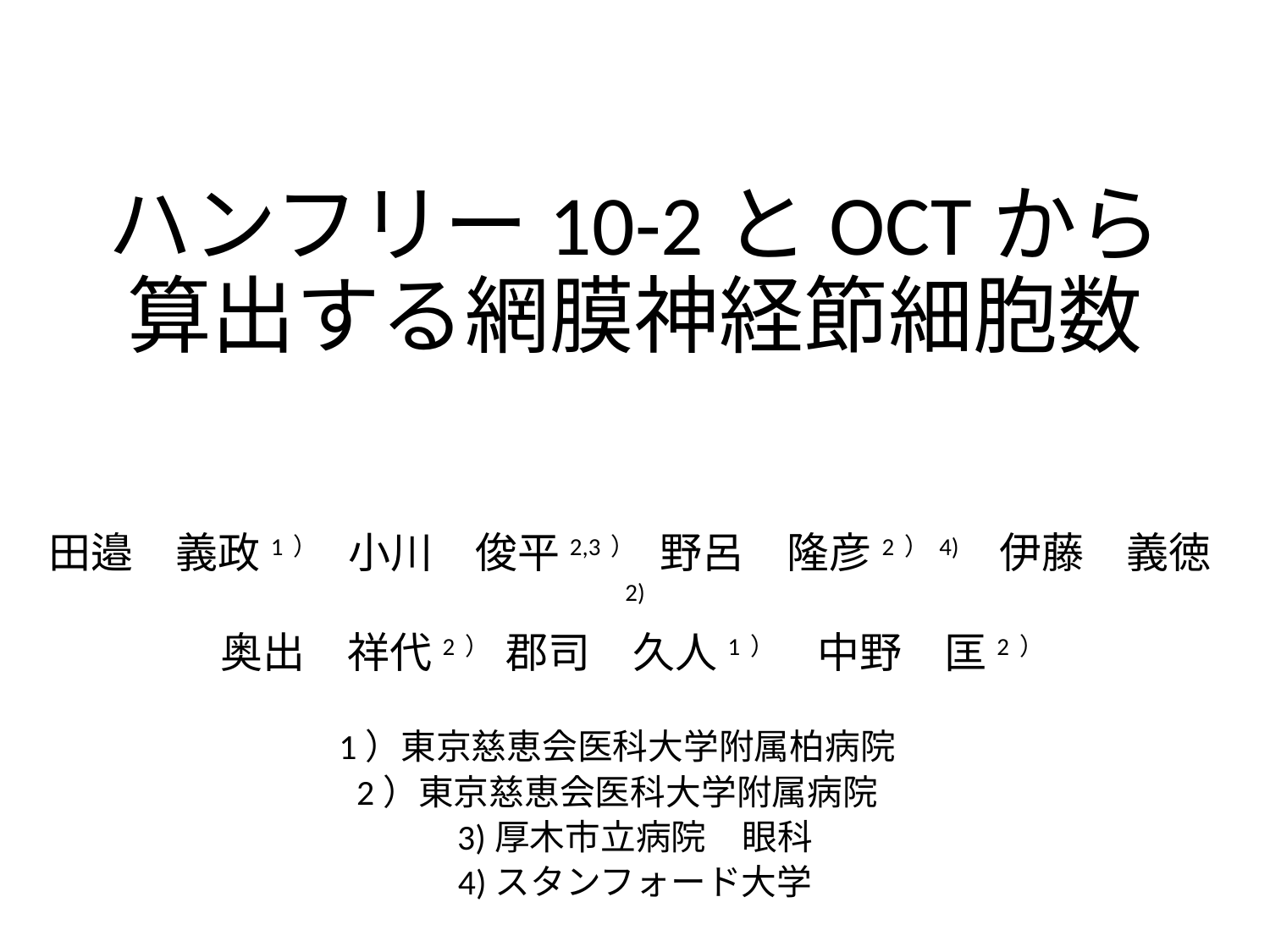

# ハンフリー10-2とOCTから算出する網膜神経節細胞数
田邉　義政1） 　小川　俊平2,3）　野呂　隆彦2）4) 　伊藤　義徳2)
奥出　祥代2）   郡司　久人1）　中野　匡2）

1）東京慈恵会医科大学附属柏病院
2）東京慈恵会医科大学附属病院
3)厚木市立病院　眼科
4)スタンフォード大学